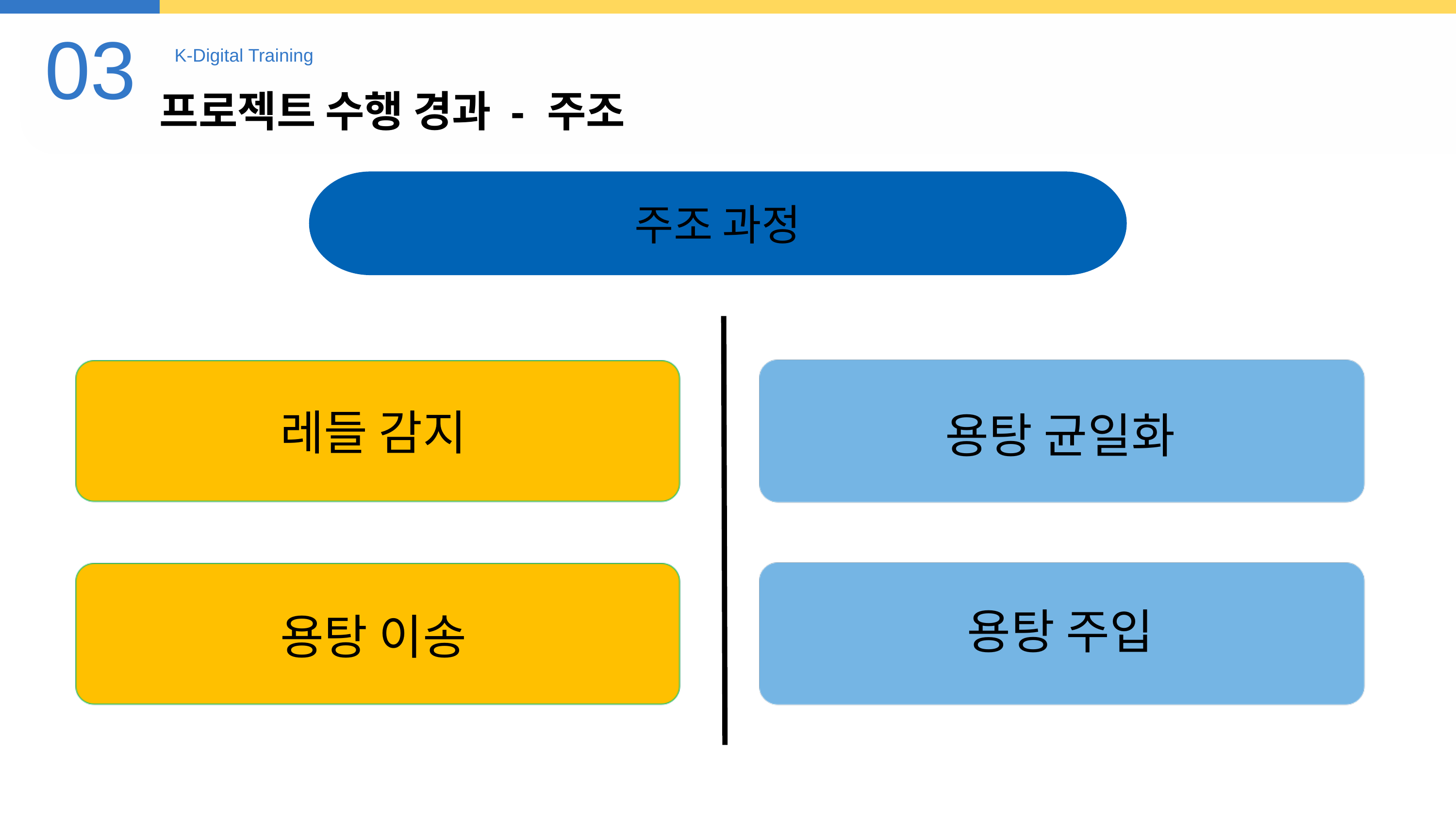

03
K-Digital Training
프로젝트 수행 경과 - 주조

주조 과정

레들 감지

용탕 균일화

용탕 주입

용탕 이송